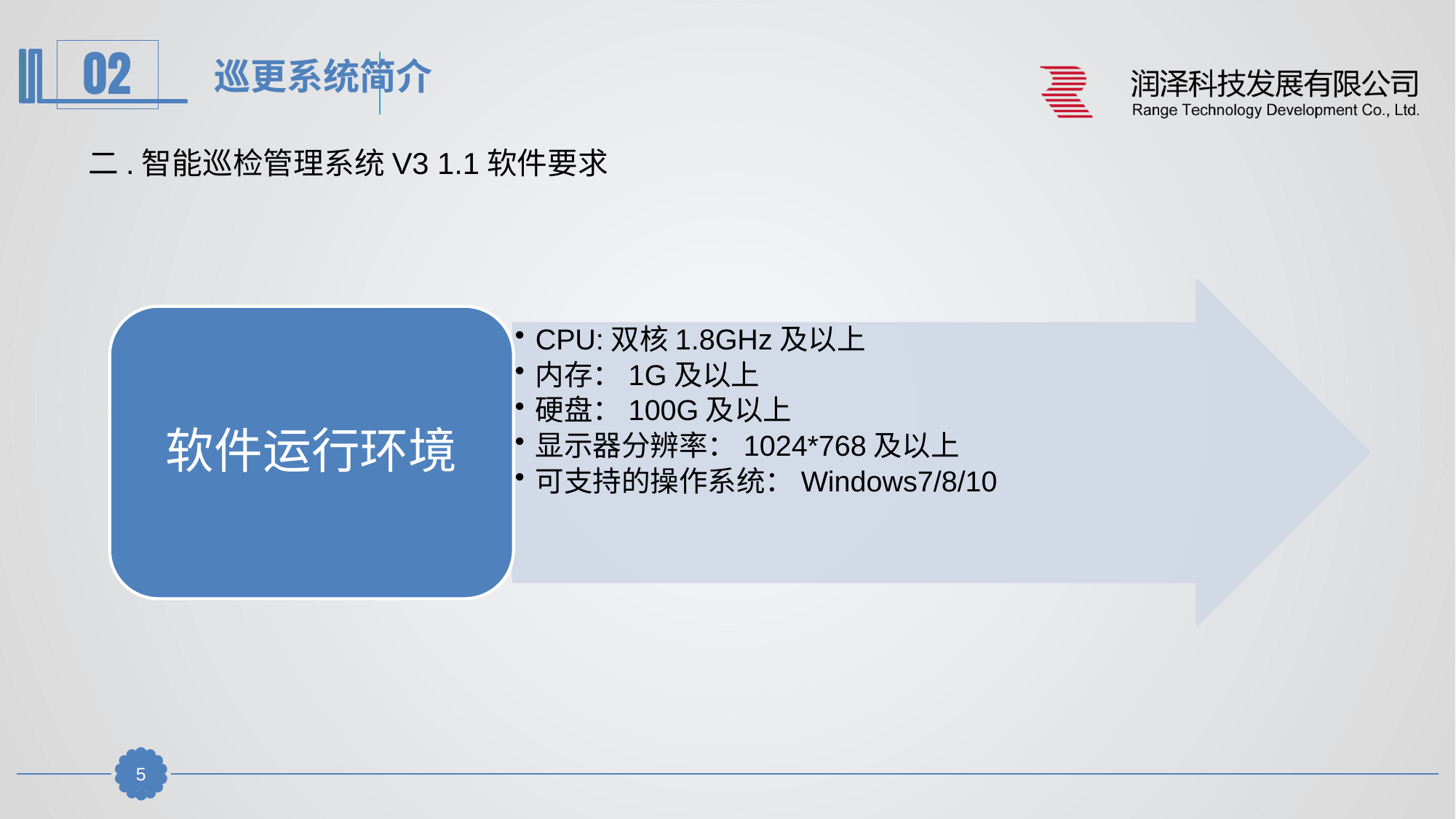

巡更系统简介
二.智能巡检管理系统V3 1.1软件要求
CPU:双核1.8GHz及以上
内存：1G及以上
硬盘：100G及以上
显示器分辨率：1024*768及以上
可支持的操作系统：Windows7/8/10
软件运行环境
5